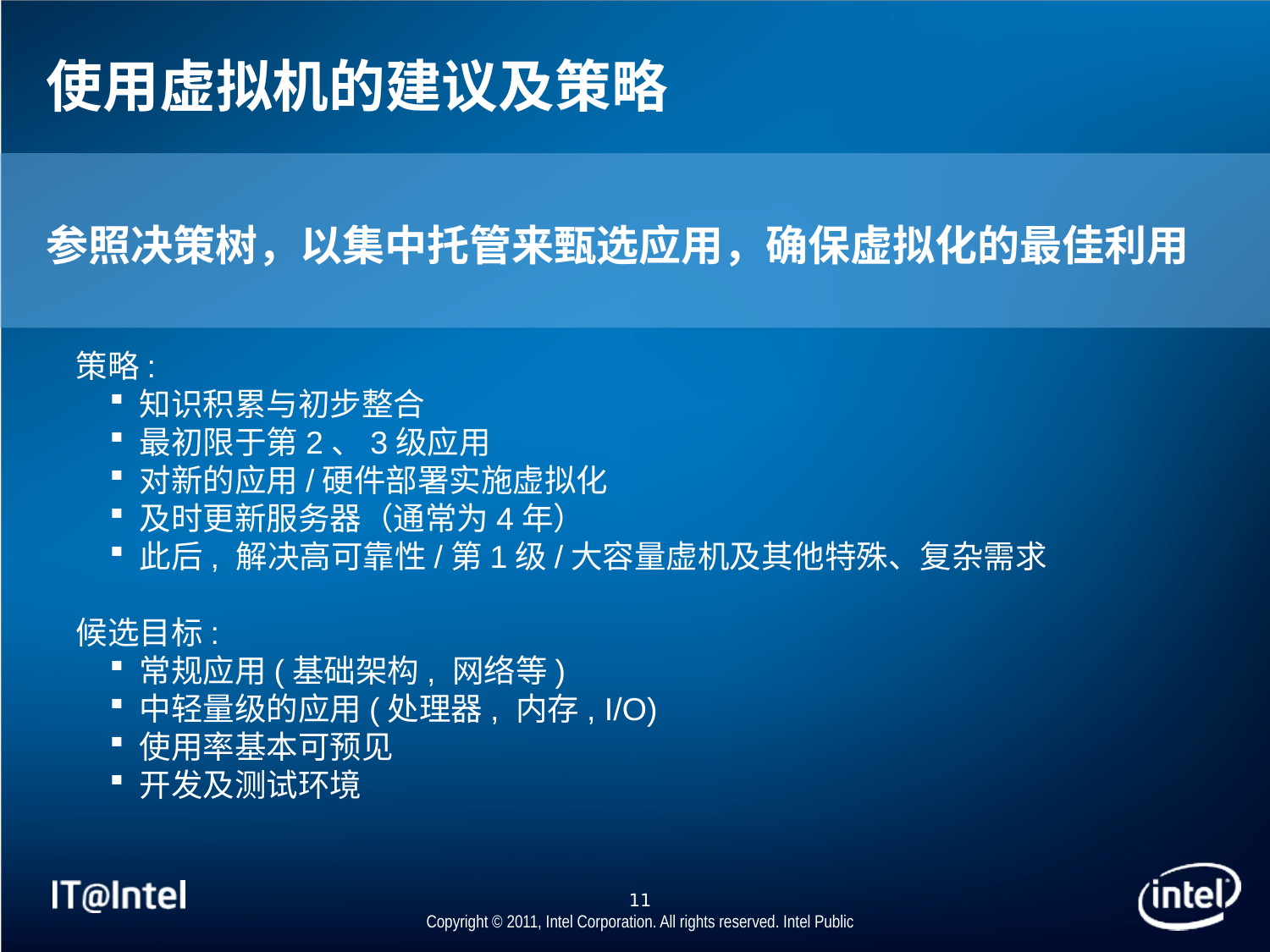

# 使用虚拟机的建议及策略

参照决策树，以集中托管来甄选应用，确保虚拟化的最佳利用
策略:
知识积累与初步整合
最初限于第2、3级应用
对新的应用/硬件部署实施虚拟化
及时更新服务器（通常为4年）
此后, 解决高可靠性/第1级/大容量虚机及其他特殊、复杂需求

候选目标:
常规应用(基础架构, 网络等)
中轻量级的应用(处理器, 内存, I/O)
使用率基本可预见
开发及测试环境